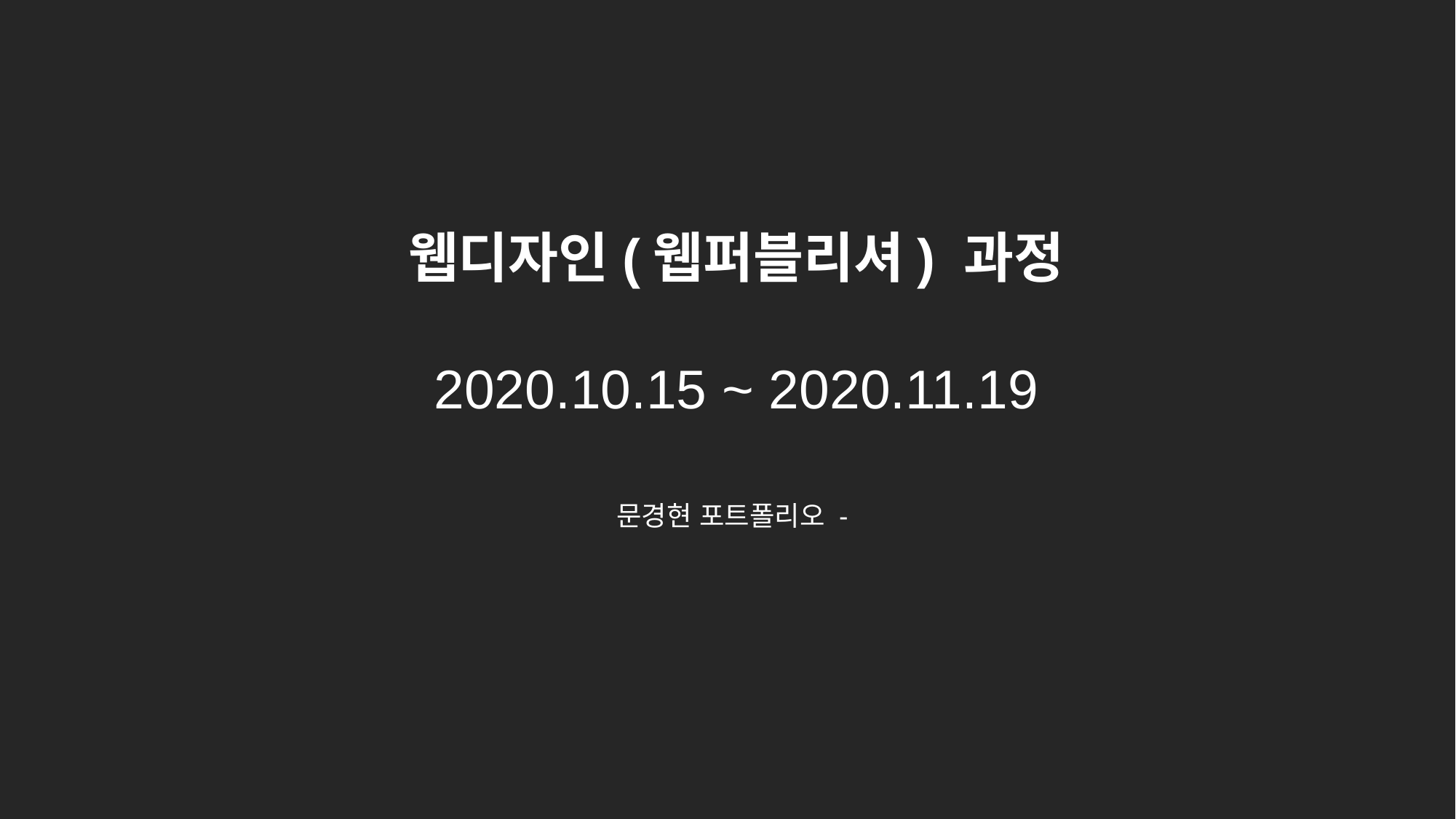

웹디자인(웹퍼블리셔) 과정

2020.10.15 ~ 2020.11.19
문경현 포트폴리오 -